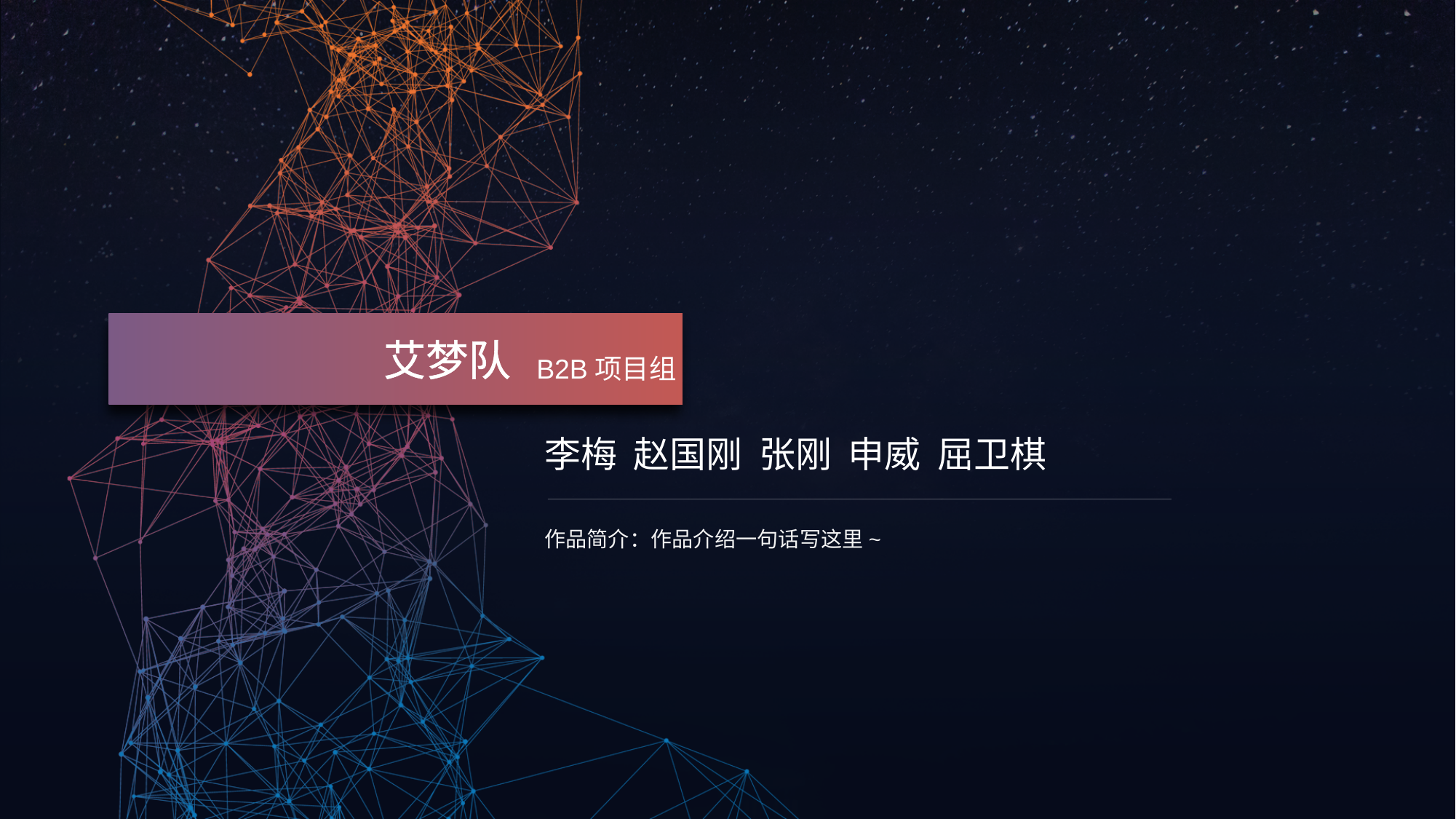

艾梦队
B2B项目组
李梅  赵国刚  张刚  申威  屈卫棋

作品简介：作品介绍一句话写这里~